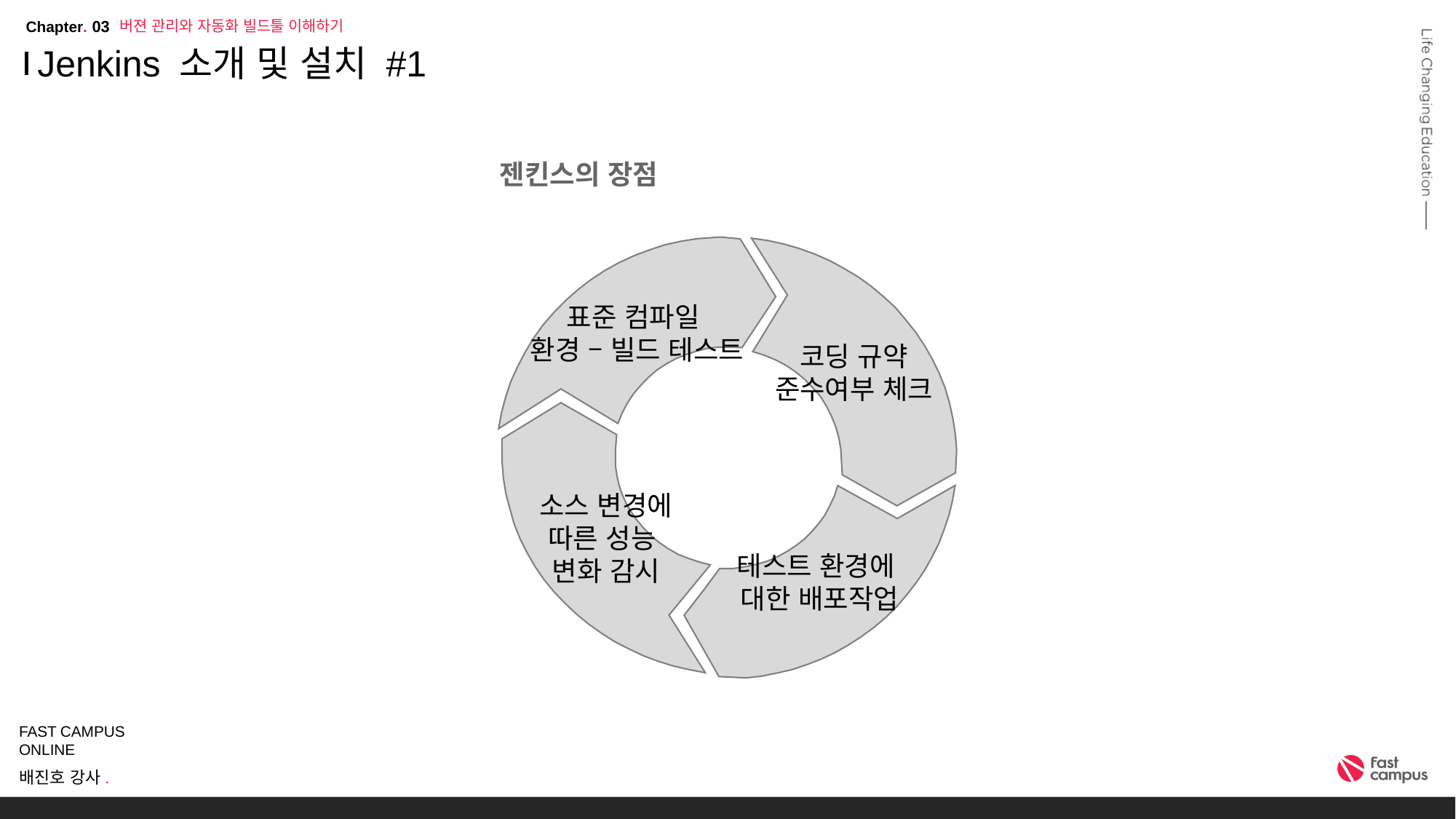

버젼 관리와 자동화 빌드툴 이해하기
03
# Jenkins 소개 및 설치 #1
젠킨스의 장점
표준 컴파일
환경 – 빌드 테스트
코딩 규약 준수여부 체크
소스 변경에 따른 성능
변화 감시
테스트 환경에
대한 배포작업